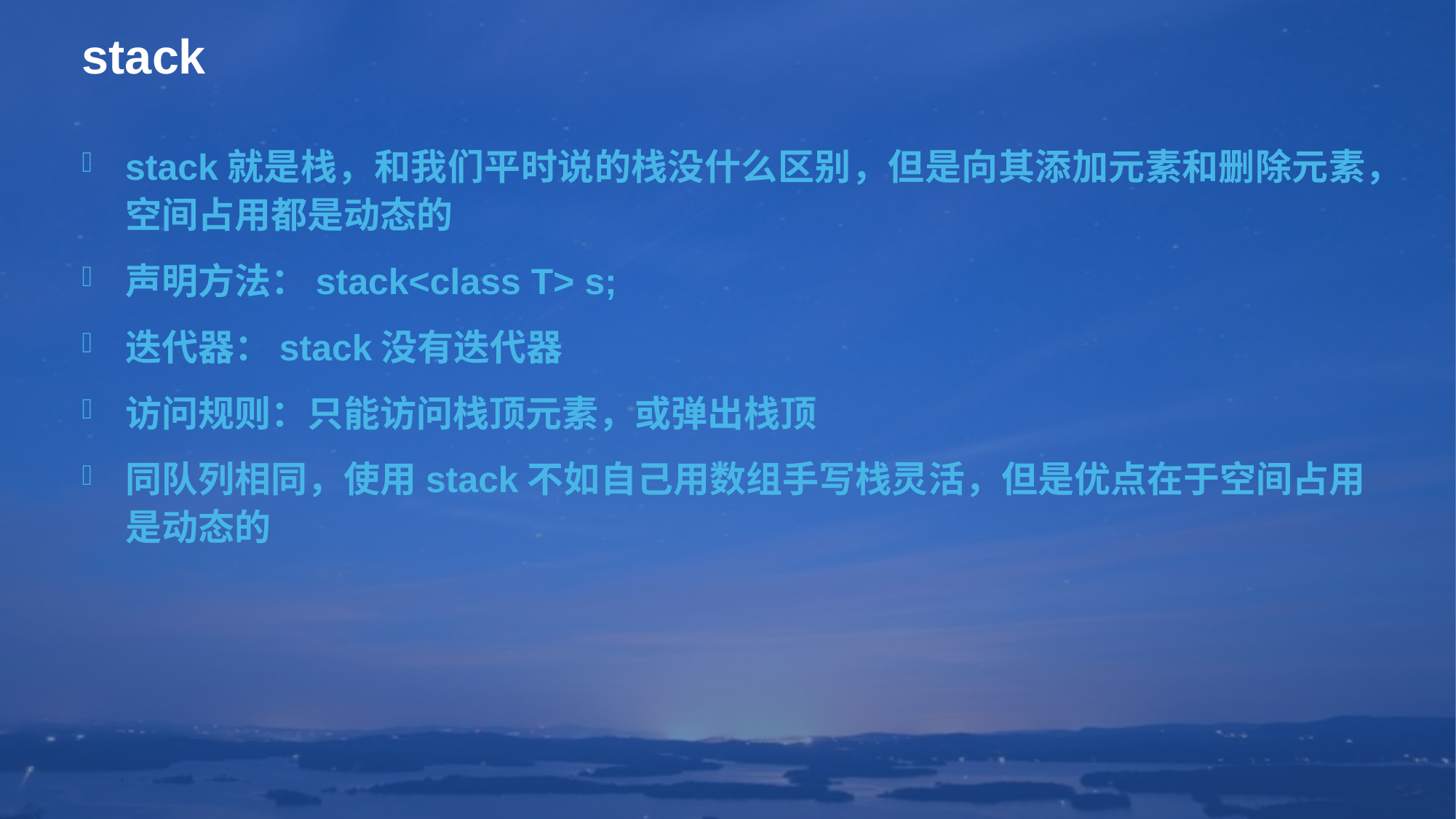

# stack
stack就是栈，和我们平时说的栈没什么区别，但是向其添加元素和删除元素，空间占用都是动态的
声明方法：stack<class T> s;
迭代器：stack没有迭代器
访问规则：只能访问栈顶元素，或弹出栈顶
同队列相同，使用stack不如自己用数组手写栈灵活，但是优点在于空间占用是动态的